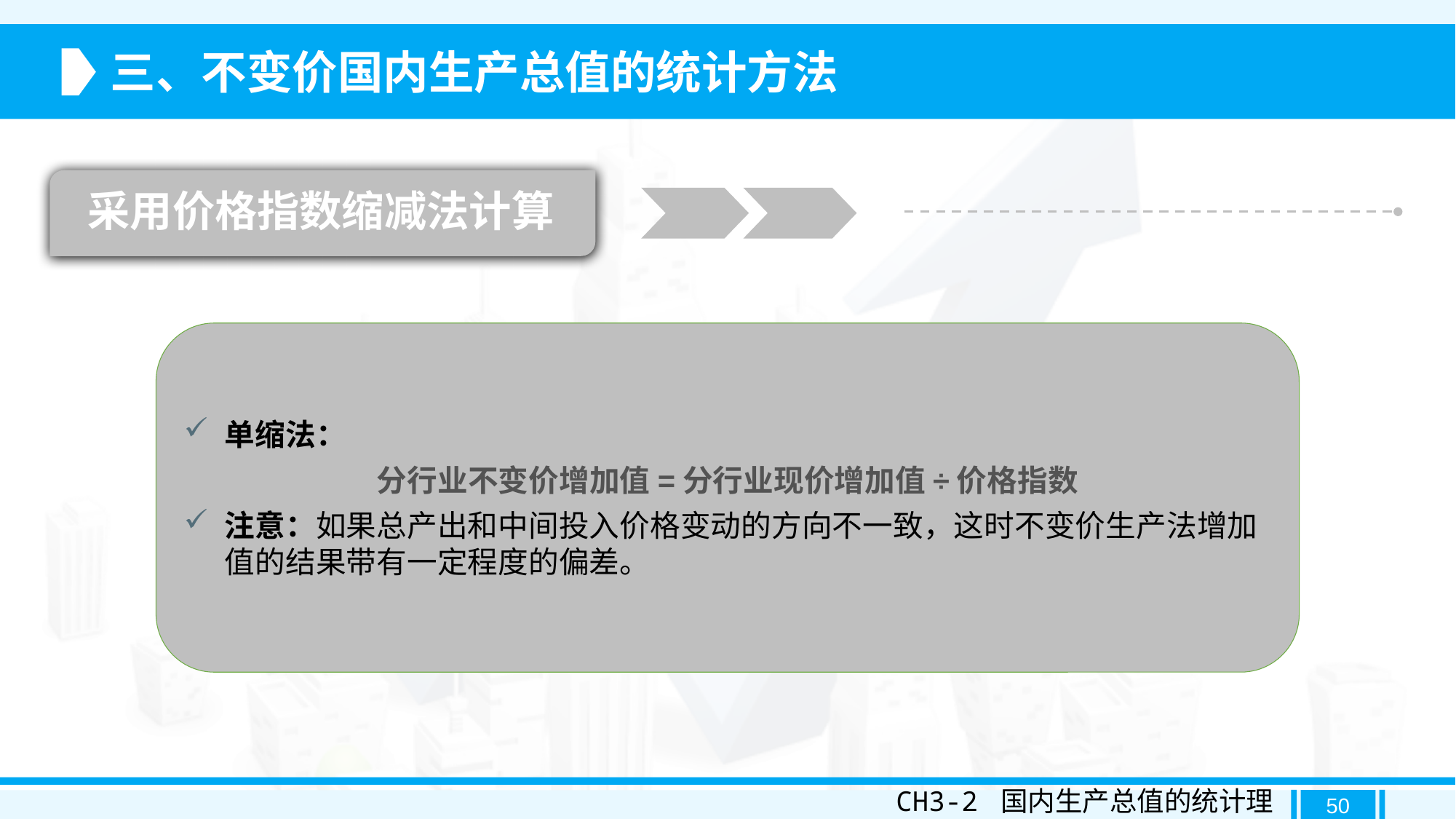

三、不变价国内生产总值的统计方法

采用价格指数缩减法计算

单缩法：
分行业不变价增加值=分行业现价增加值÷价格指数
注意：如果总产出和中间投入价格变动的方向不一致，这时不变价生产法增加值的结果带有一定程度的偏差。
CH3-2 国内生产总值的统计理论
50